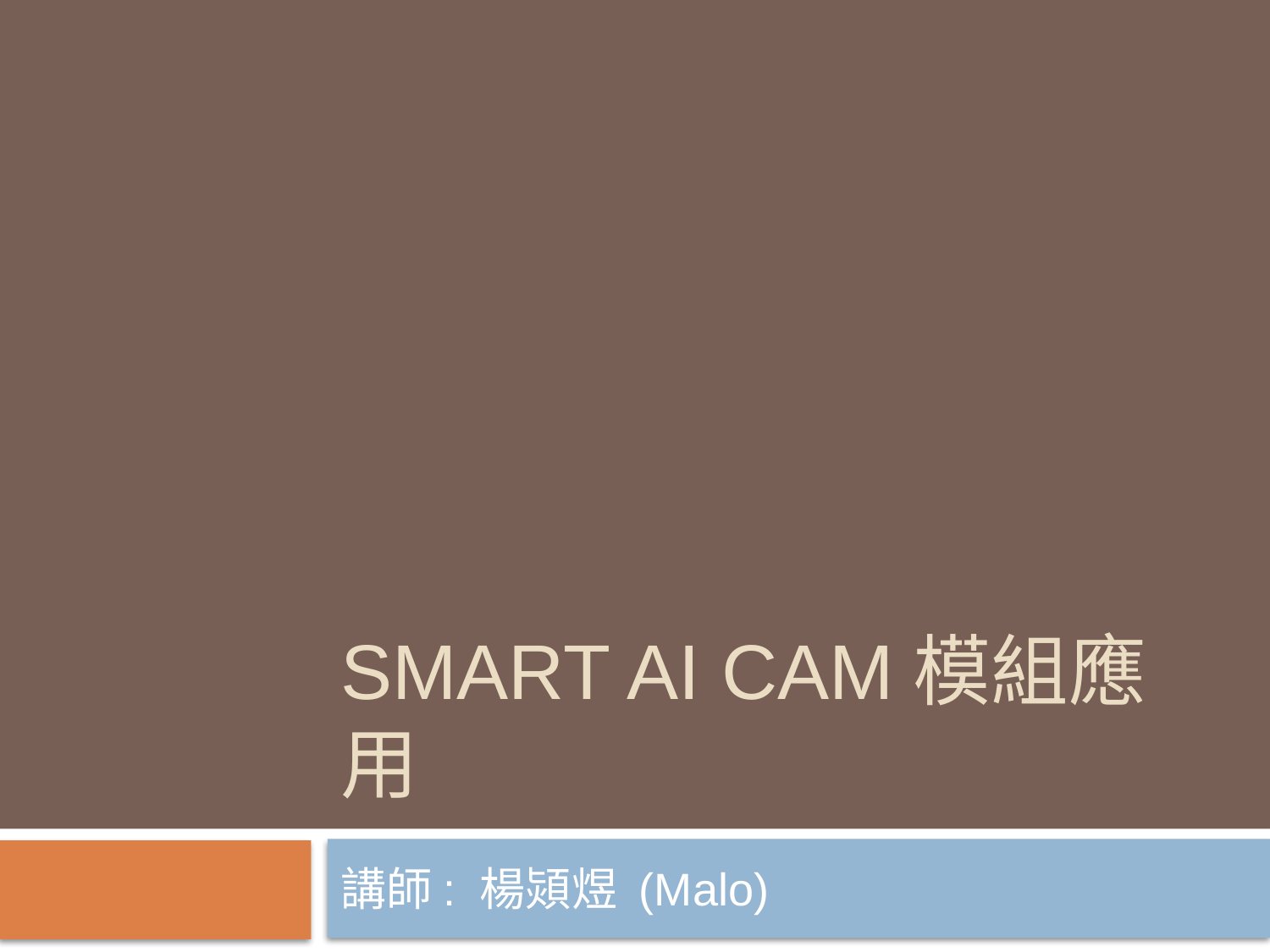

# Smart AI CAM模組應用
講師: 楊熲煜 (Malo)